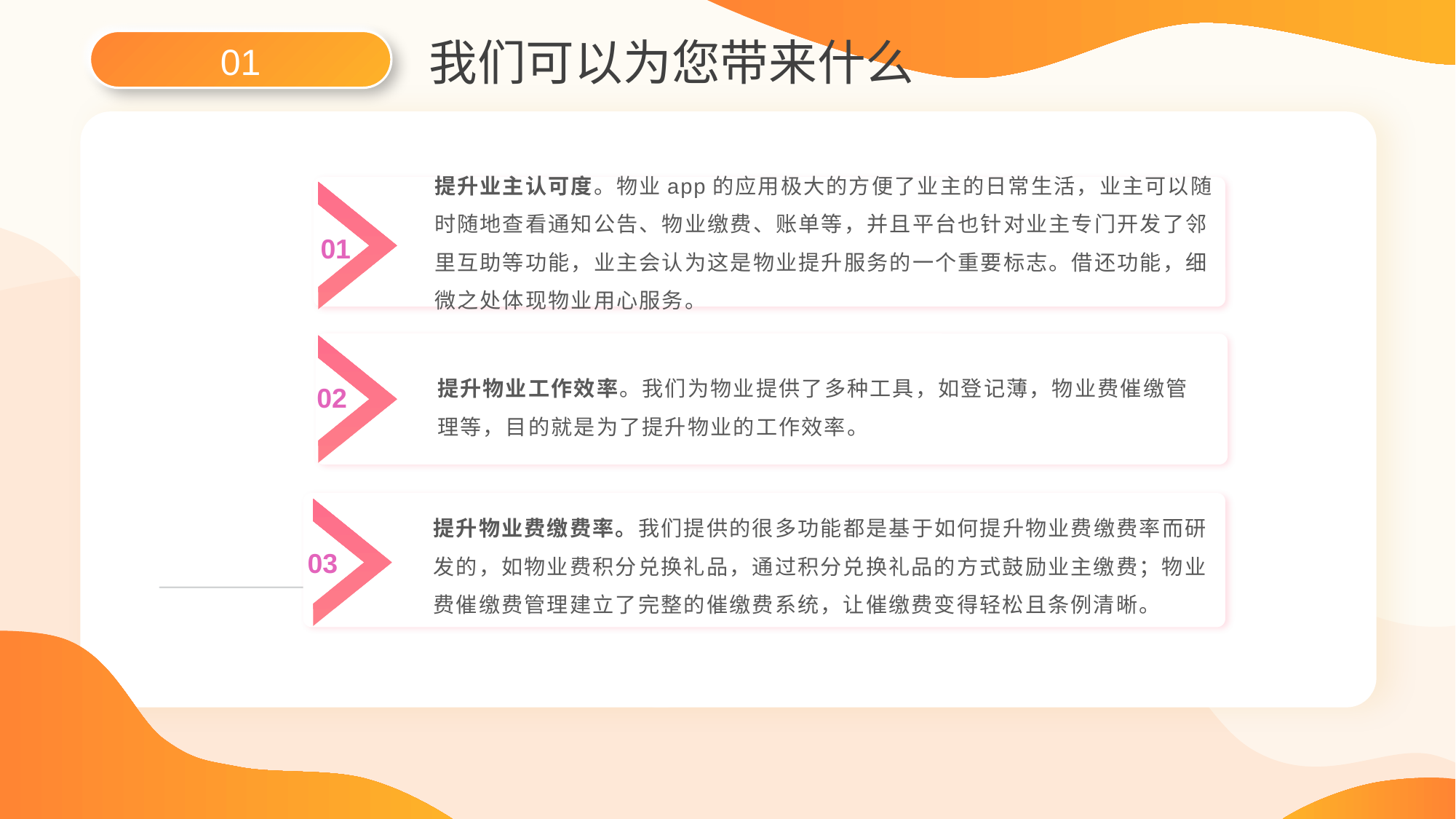

我们可以为您带来什么
01
提升业主认可度。物业app的应用极大的方便了业主的日常生活，业主可以随时随地查看通知公告、物业缴费、账单等，并且平台也针对业主专门开发了邻里互助等功能，业主会认为这是物业提升服务的一个重要标志。借还功能，细微之处体现物业用心服务。

内容
概述
01

提升物业工作效率。我们为物业提供了多种工具，如登记薄，物业费催缴管理等，目的就是为了提升物业的工作效率。

02
内容
概述

提升物业费缴费率。我们提供的很多功能都是基于如何提升物业费缴费率而研发的，如物业费积分兑换礼品，通过积分兑换礼品的方式鼓励业主缴费；物业费催缴费管理建立了完整的催缴费系统，让催缴费变得轻松且条例清晰。

内容
概述
03